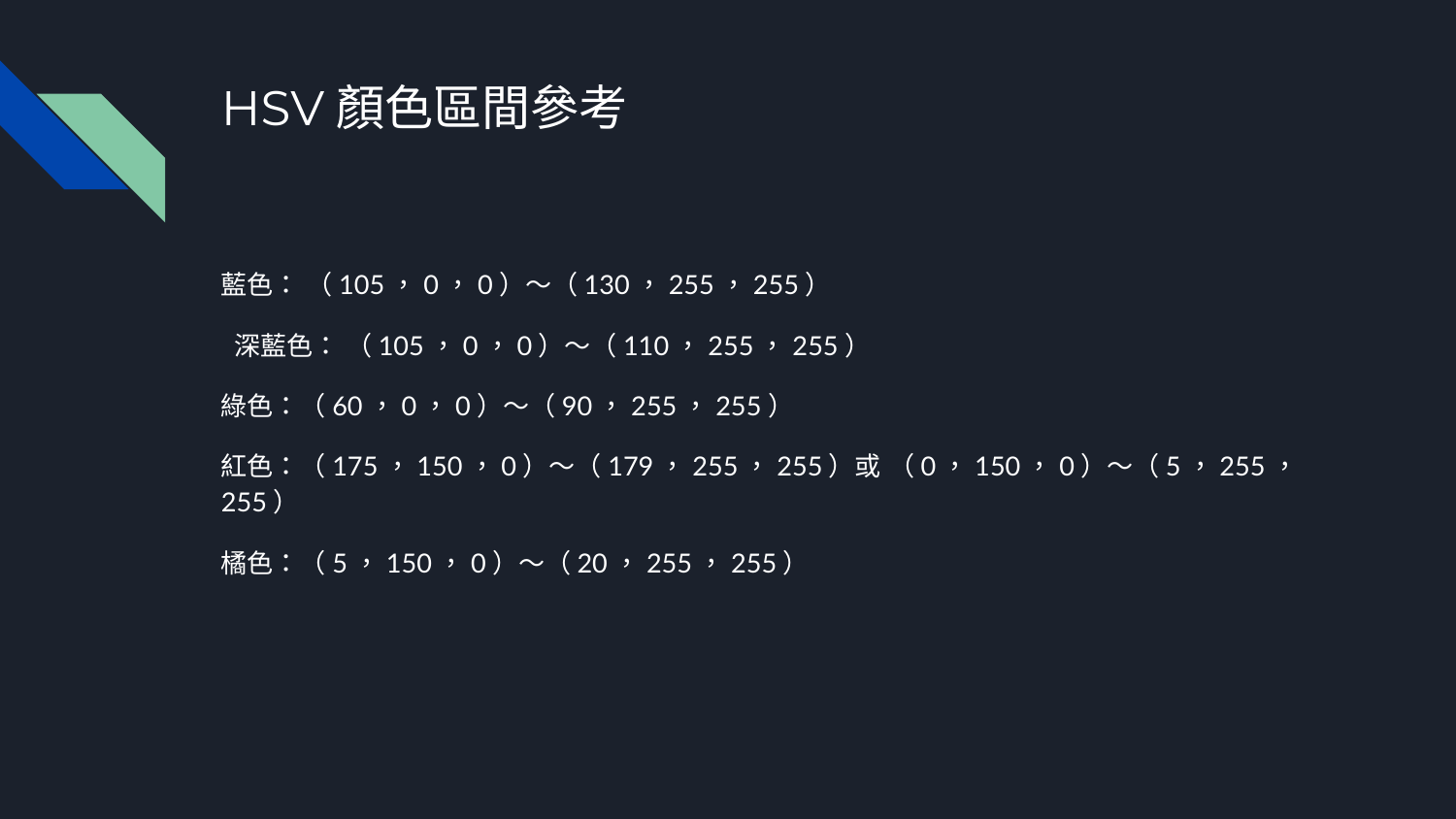

# HSV顏色區間參考
藍色： （105，0，0）～（130，255，255）
 深藍色： （105，0，0）～（110，255，255）
綠色：（60，0，0）～（90，255，255）
紅色：（175，150，0）～（179，255，255）或 （0，150，0）～（5，255，255）
橘色：（5，150，0）～（20，255，255）